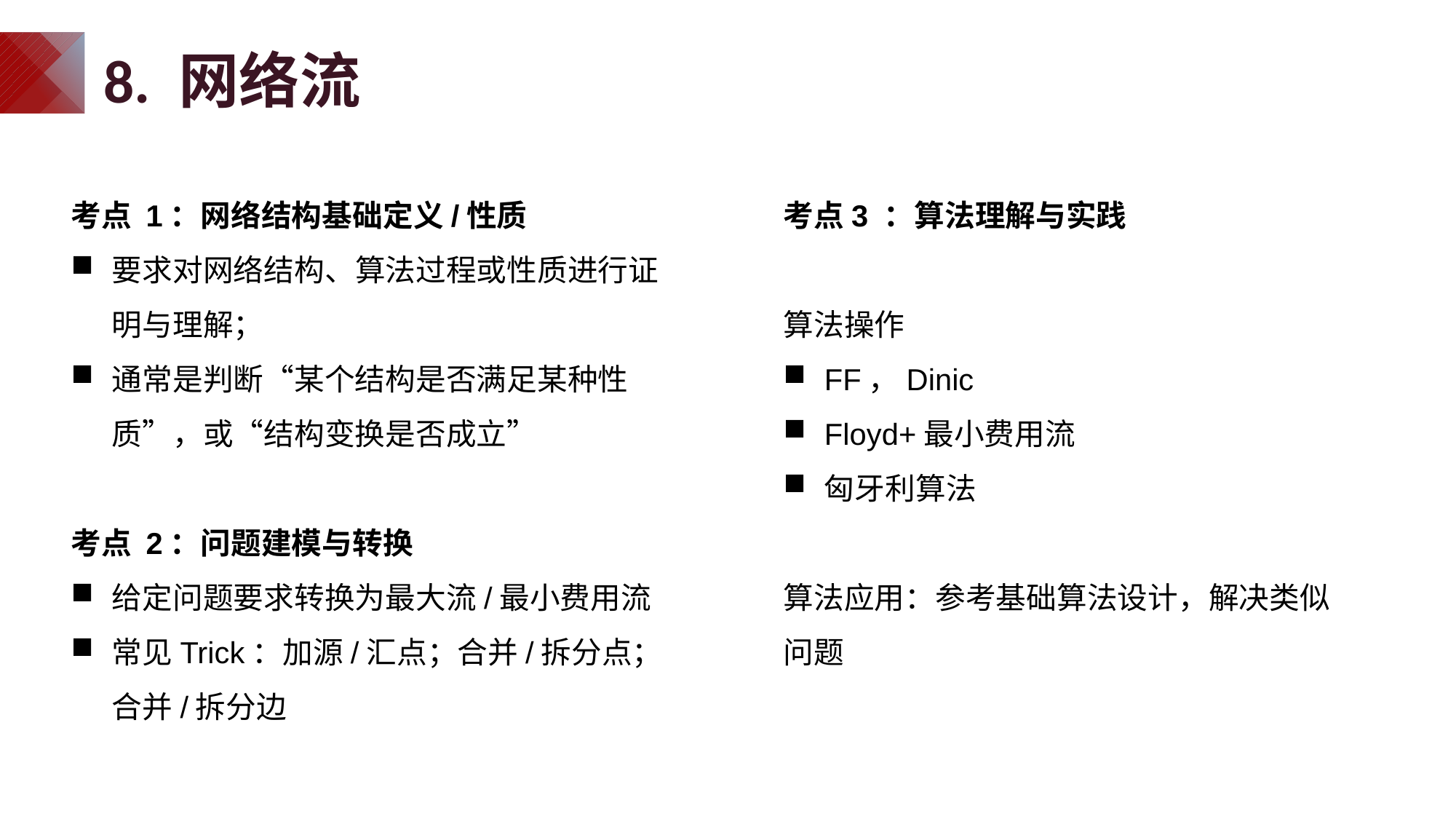

# 8. 网络流
考点 1：网络结构基础定义/性质
要求对网络结构、算法过程或性质进行证明与理解；
通常是判断“某个结构是否满足某种性质”，或“结构变换是否成立”

考点 2：问题建模与转换
给定问题要求转换为最大流/最小费用流
常见Trick：加源/汇点；合并/拆分点；合并/拆分边

考点3 ：算法理解与实践

算法操作
FF，Dinic
Floyd+最小费用流
匈牙利算法

算法应用：参考基础算法设计，解决类似问题

下界证明方法